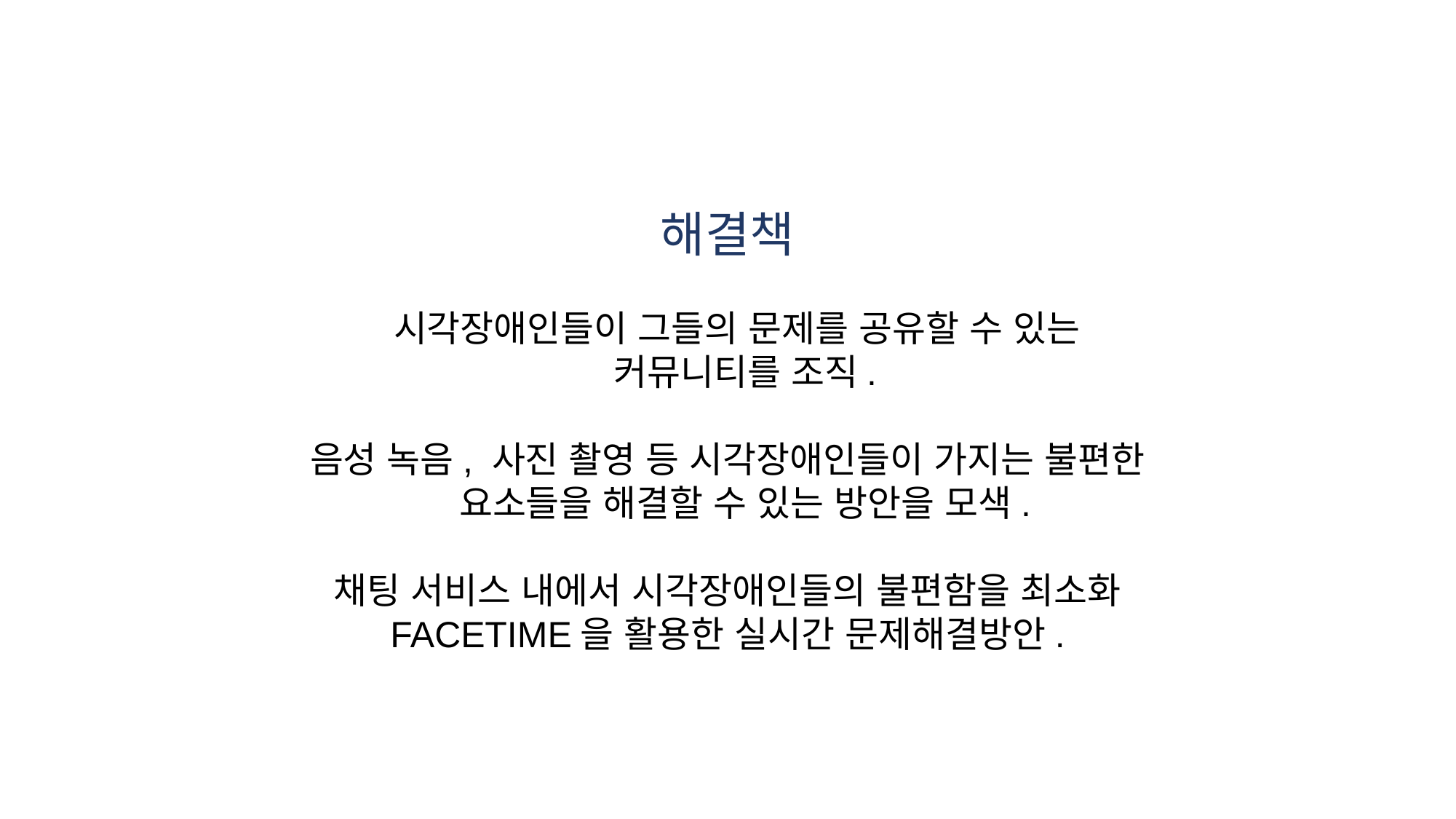

해결책

 시각장애인들이 그들의 문제를 공유할 수 있는 커뮤니티를 조직.

음성 녹음, 사진 촬영 등 시각장애인들이 가지는 불편한 요소들을 해결할 수 있는 방안을 모색.

채팅 서비스 내에서 시각장애인들의 불편함을 최소화
FACETIME을 활용한 실시간 문제해결방안.